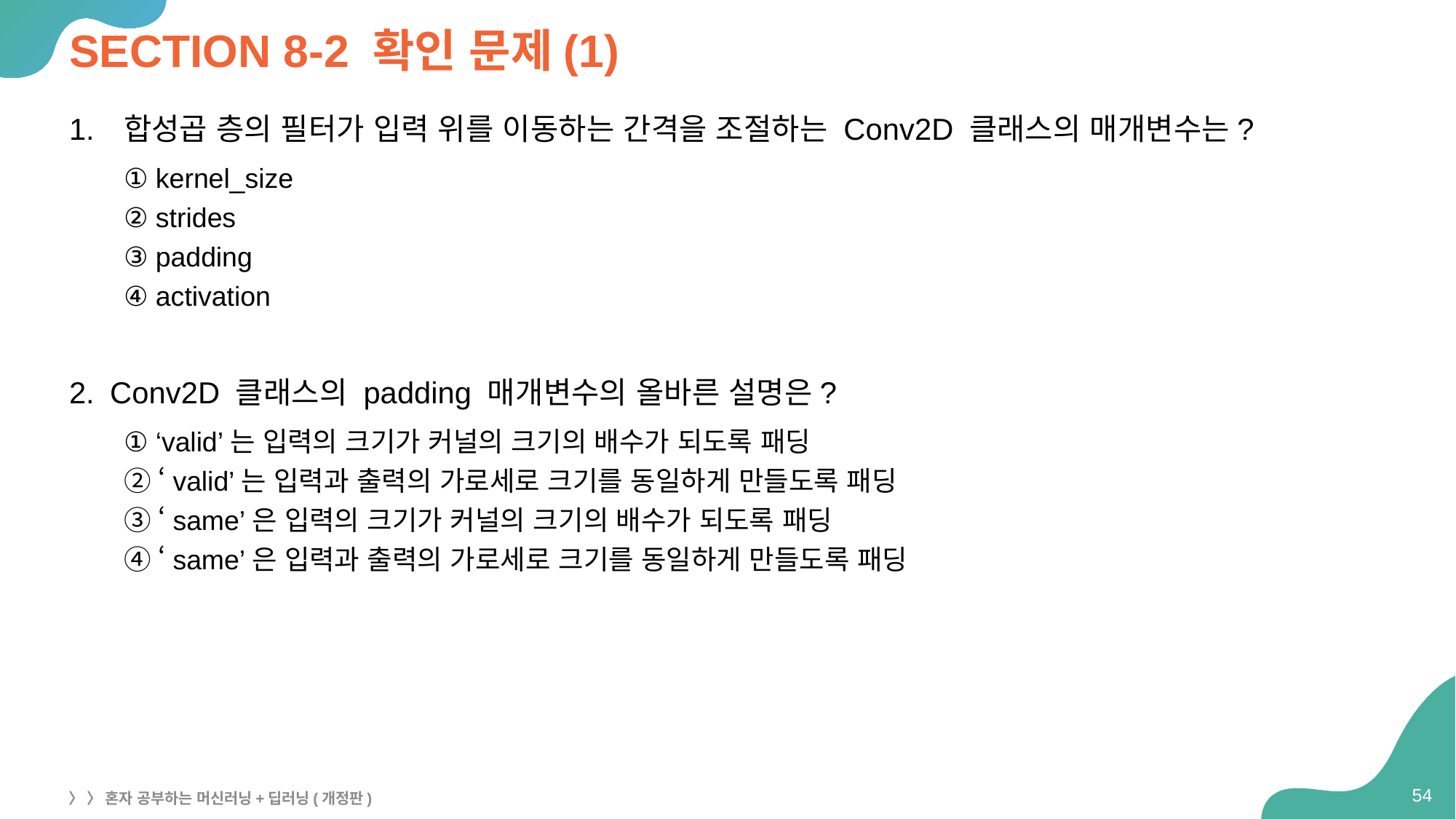

# SECTION 8-2 확인 문제(1)
합성곱 층의 필터가 입력 위를 이동하는 간격을 조절하는 Conv2D 클래스의 매개변수는?
① kernel_size
② strides
③ padding
④ activation

Conv2D 클래스의 padding 매개변수의 올바른 설명은?
① ‘valid’는 입력의 크기가 커널의 크기의 배수가 되도록 패딩
② ‘valid’는 입력과 출력의 가로세로 크기를 동일하게 만들도록 패딩
③ ‘same’은 입력의 크기가 커널의 크기의 배수가 되도록 패딩
④ ‘same’은 입력과 출력의 가로세로 크기를 동일하게 만들도록 패딩

54
〉 〉 혼자 공부하는 머신러닝+딥러닝(개정판)